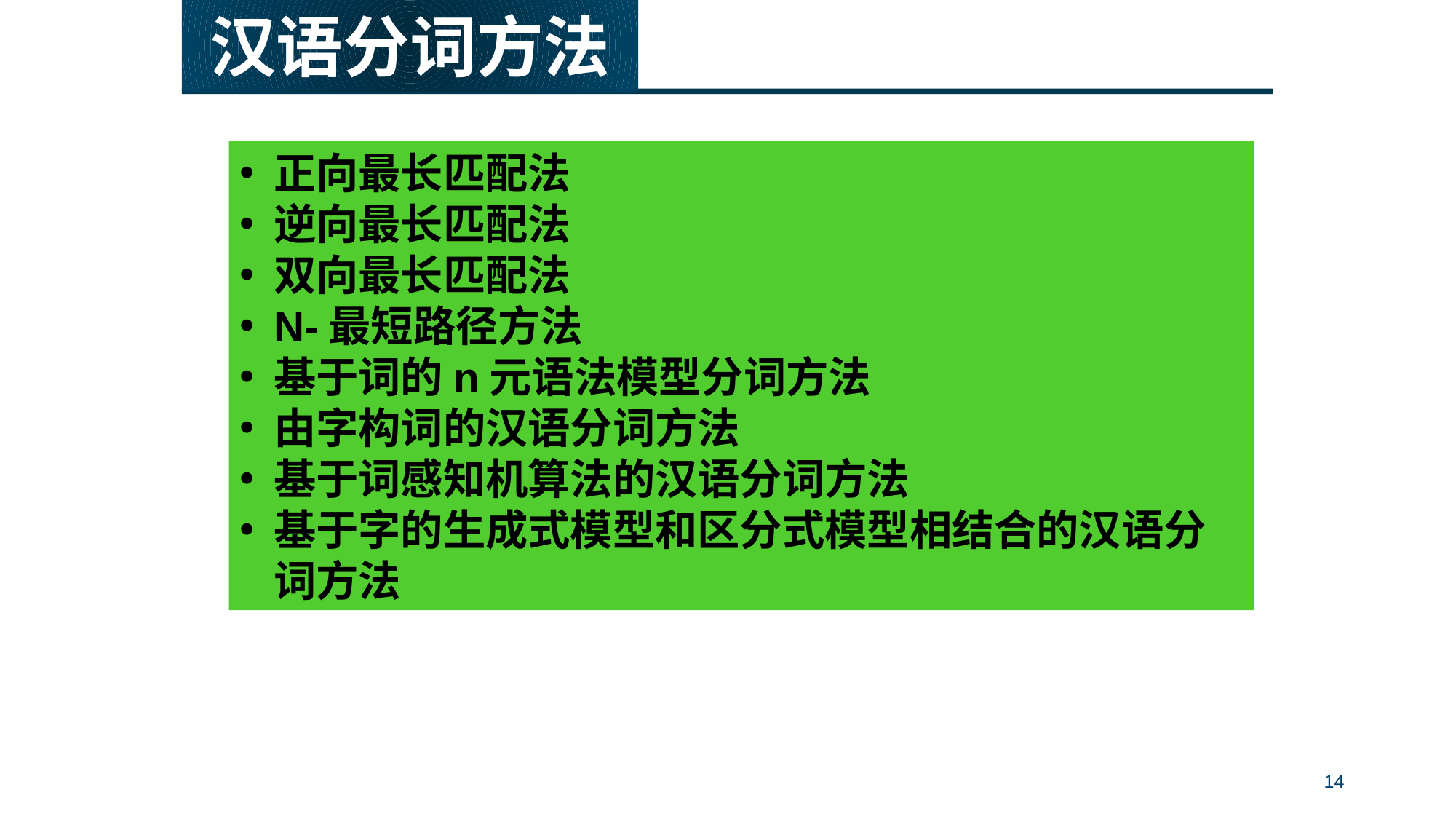

汉语分词方法

正向最长匹配法
逆向最长匹配法
双向最长匹配法
N-最短路径方法
基于词的n元语法模型分词方法
由字构词的汉语分词方法
基于词感知机算法的汉语分词方法
基于字的生成式模型和区分式模型相结合的汉语分词方法
14